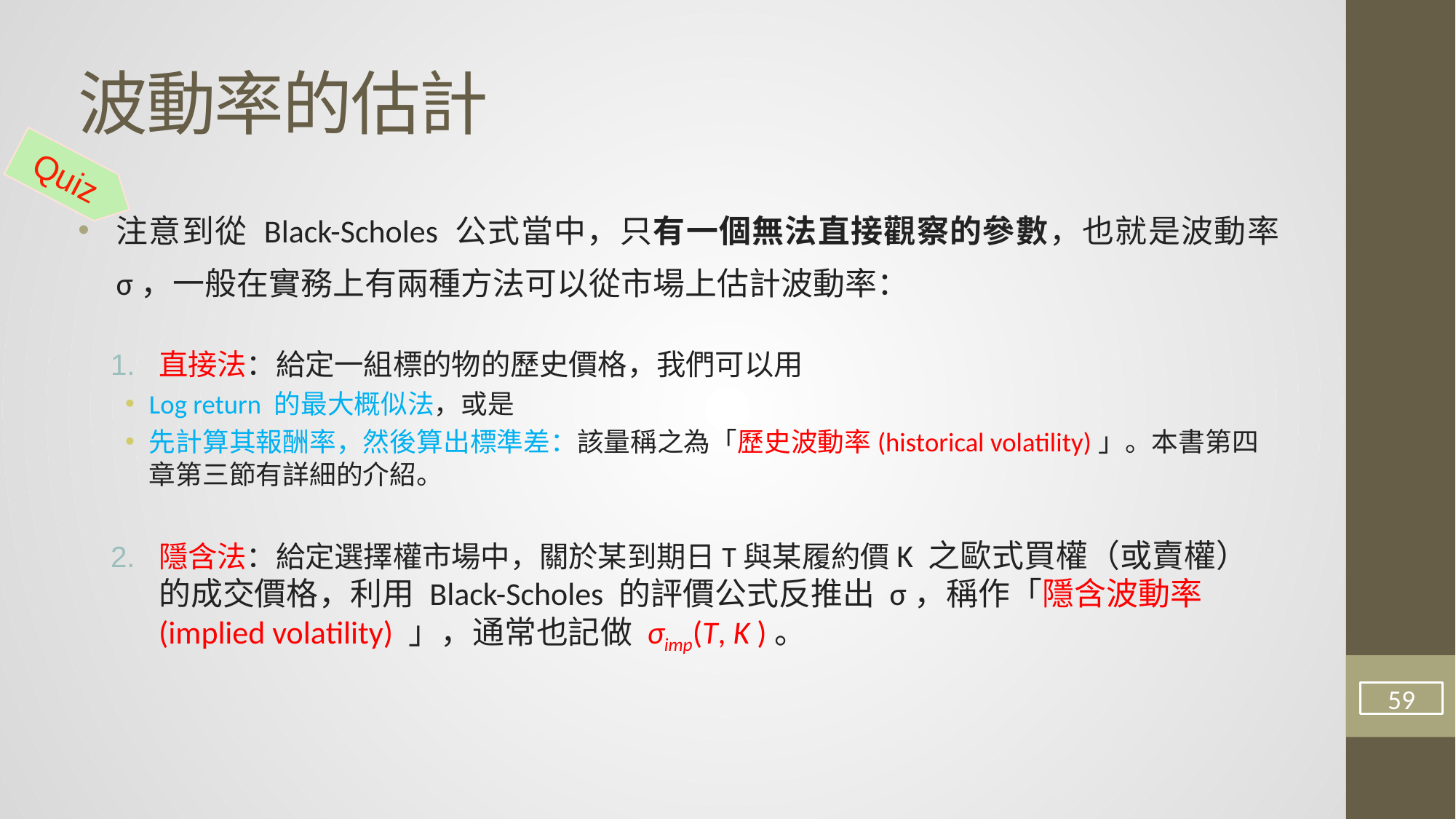

# 波動率的估計
Quiz

注意到從 Black-Scholes 公式當中，只有一個無法直接觀察的參數，也就是波動率 σ，一般在實務上有兩種方法可以從市場上估計波動率：

直接法：給定一組標的物的歷史價格，我們可以用
Log return 的最大概似法，或是
先計算其報酬率，然後算出標準差：該量稱之為「歷史波動率(historical volatility)」。本書第四章第三節有詳細的介紹。

隱含法：給定選擇權市場中，關於某到期日T與某履約價K 之歐式買權（或賣權）的成交價格，利用 Black-Scholes 的評價公式反推出 σ，稱作「隱含波動率(implied volatility) 」，通常也記做 σimp(T, K )。
59